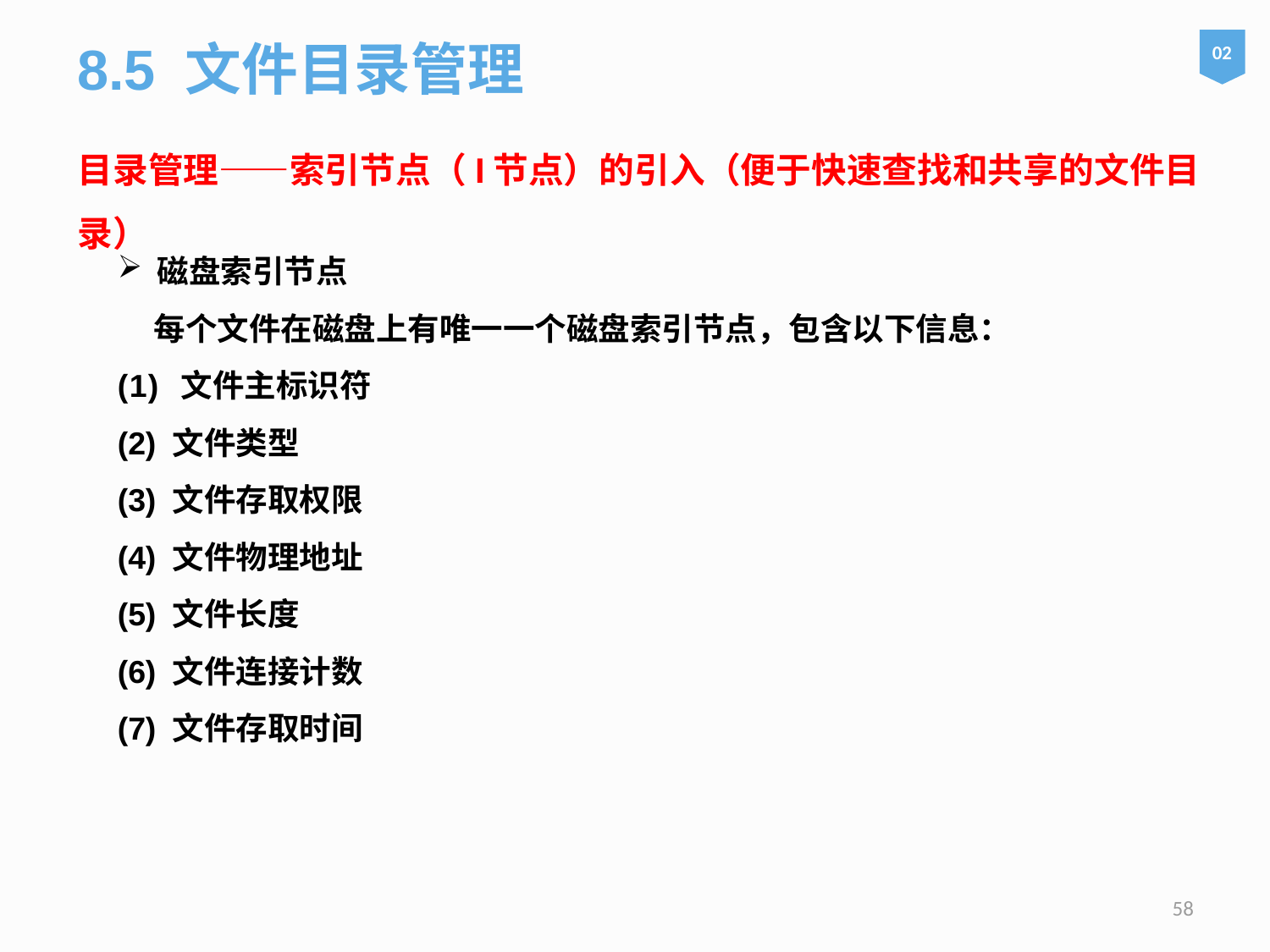

8.5 文件目录管理
02
目录管理——索引节点（I节点）的引入（便于快速查找和共享的文件目录）
磁盘索引节点
    每个文件在磁盘上有唯一一个磁盘索引节点，包含以下信息：
文件主标识符
(2) 文件类型
(3) 文件存取权限
(4) 文件物理地址
(5) 文件长度
(6) 文件连接计数
(7) 文件存取时间
58